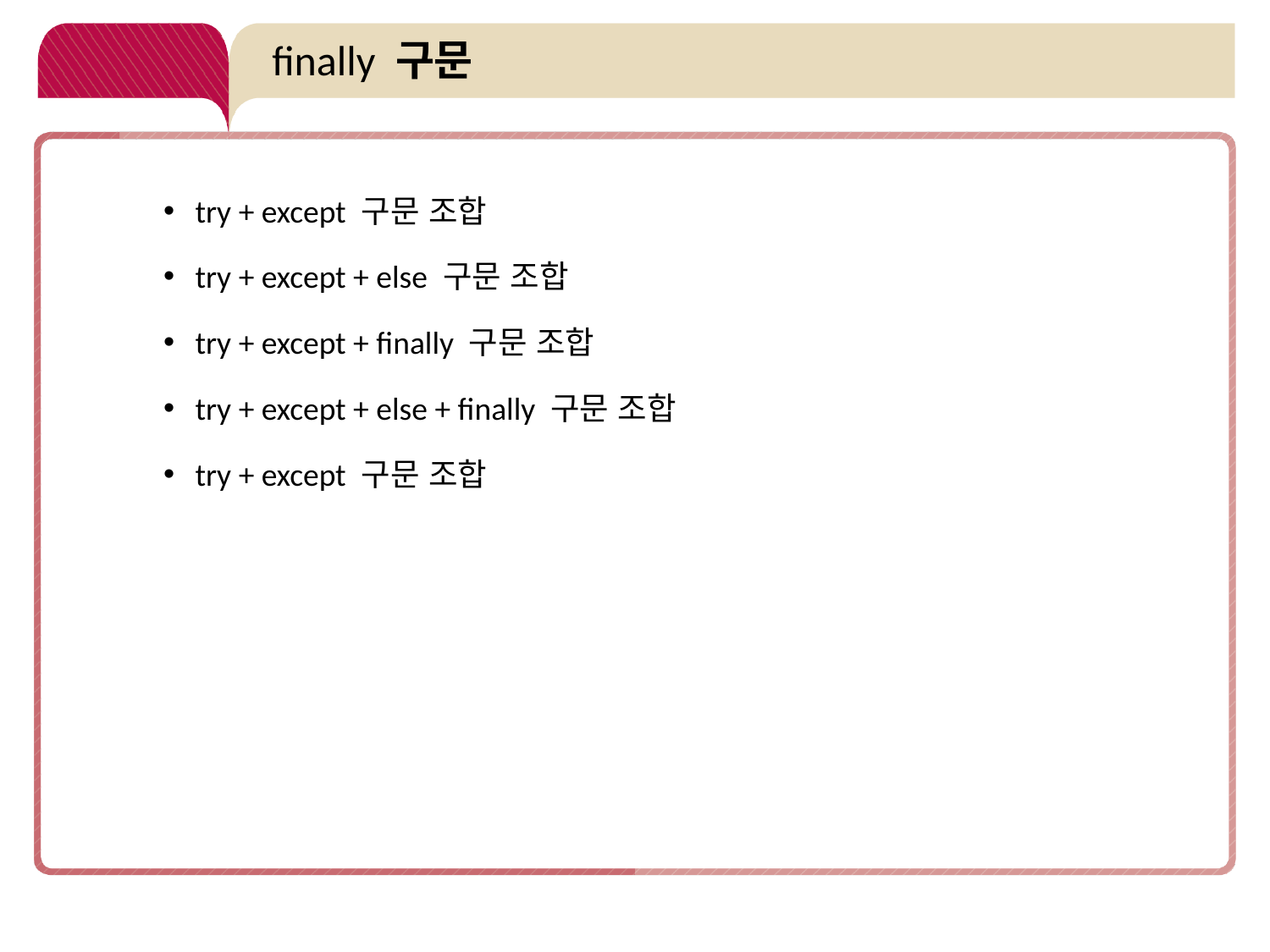

# finally 구문
try + except 구문 조합
try + except + else 구문 조합
try + except + finally 구문 조합
try + except + else + finally 구문 조합
try + except 구문 조합